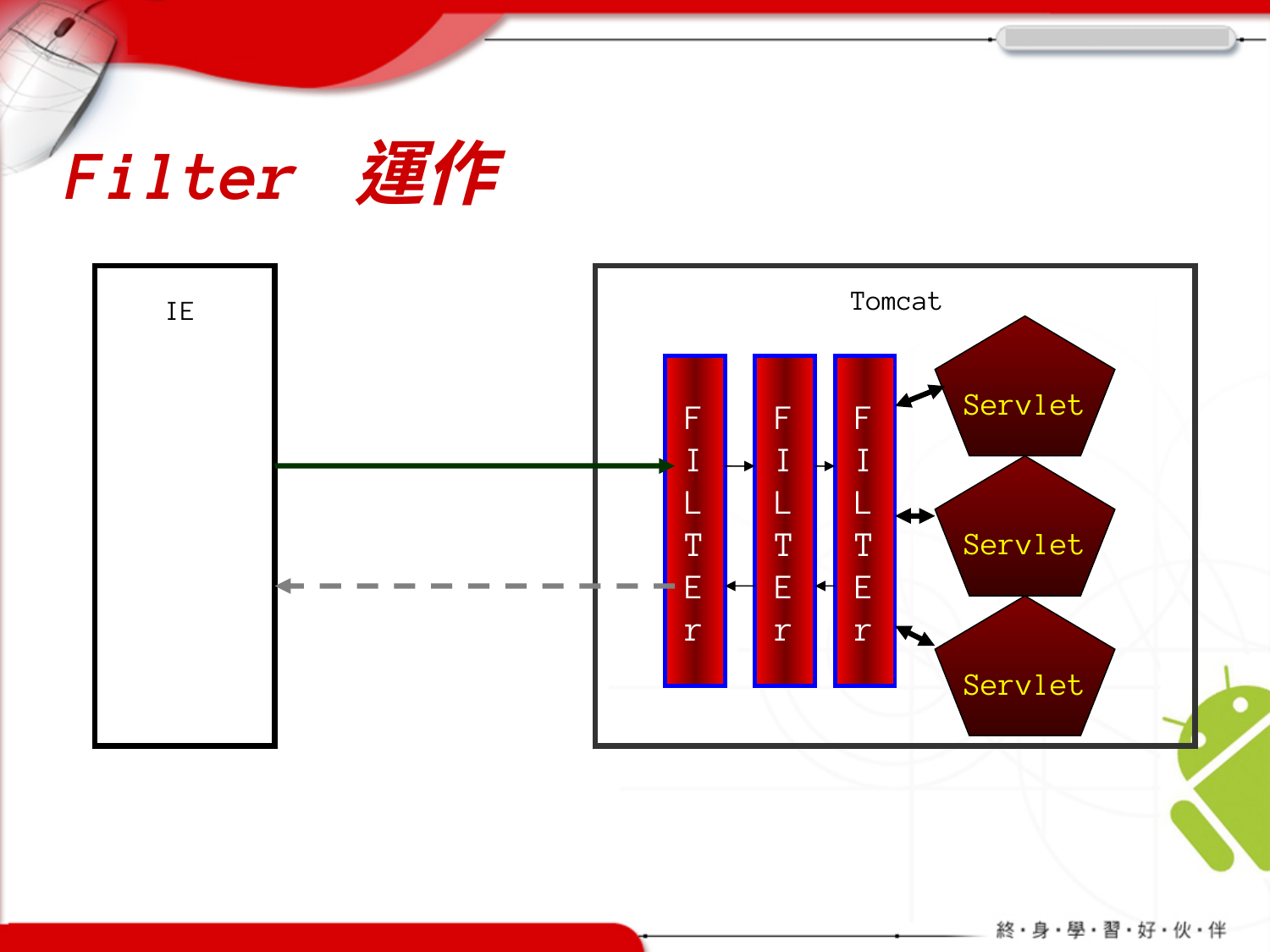

# Filter 運作

Tomcat
IE
Servlet
F
I
L
T
E
r
F
I
L
T
E
r
F
I
L
T
E
r

Servlet

Servlet